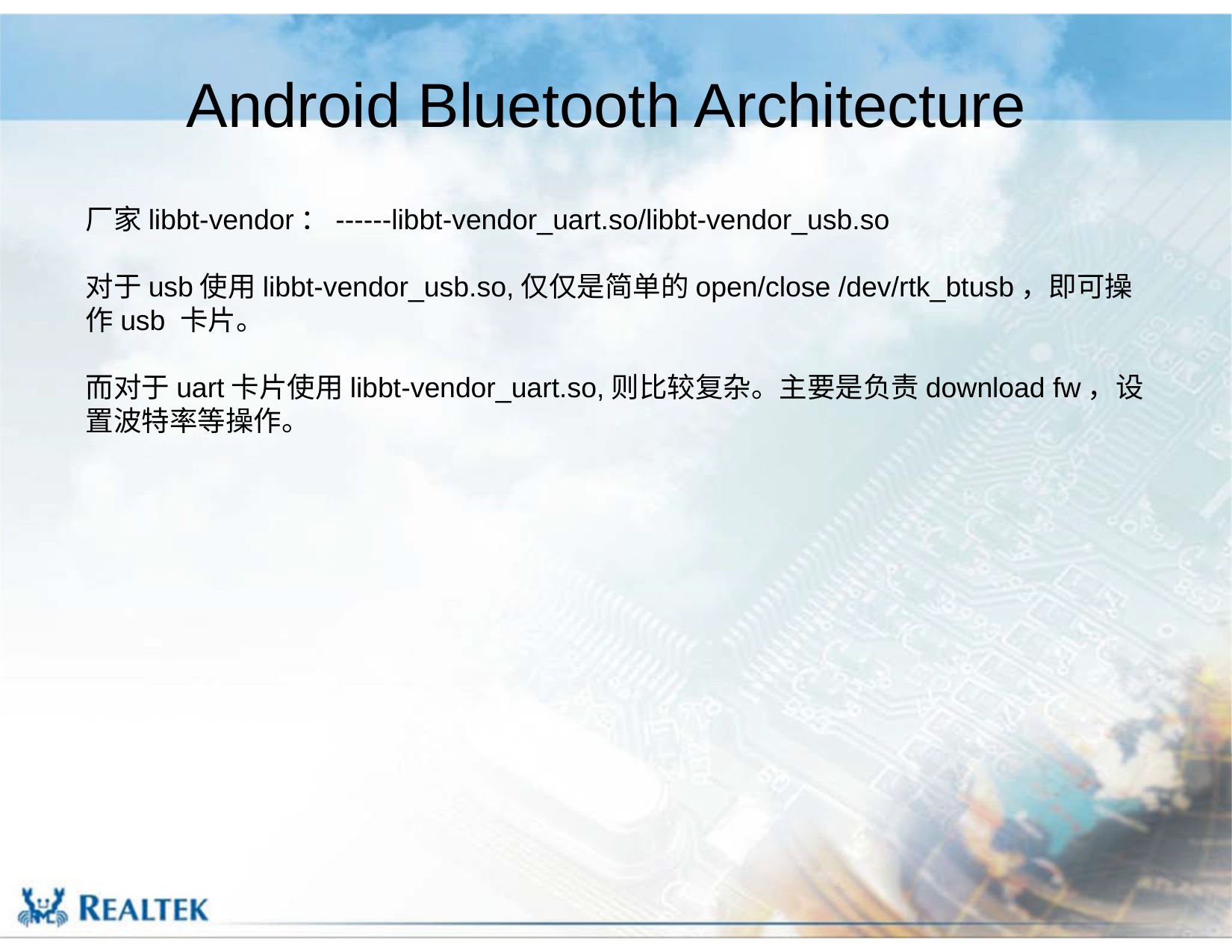

# Android Bluetooth Architecture
厂家libbt-vendor：------libbt-vendor_uart.so/libbt-vendor_usb.so

对于usb使用libbt-vendor_usb.so,仅仅是简单的open/close /dev/rtk_btusb，即可操作usb 卡片。

而对于uart卡片使用libbt-vendor_uart.so,则比较复杂。主要是负责download fw，设置波特率等操作。